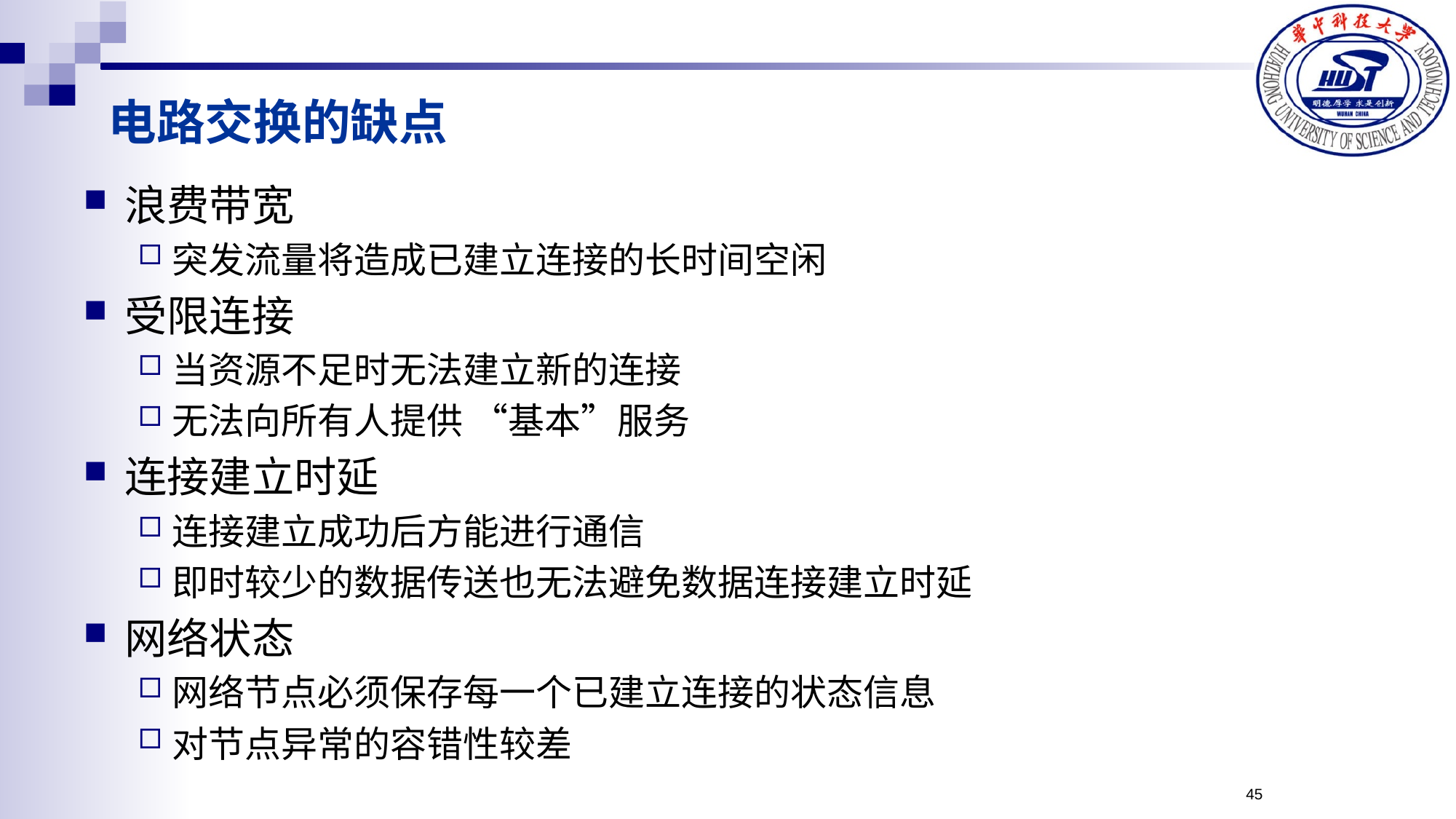

电路交换的缺点
浪费带宽
突发流量将造成已建立连接的长时间空闲
受限连接
当资源不足时无法建立新的连接
无法向所有人提供 “基本”服务
连接建立时延
连接建立成功后方能进行通信
即时较少的数据传送也无法避免数据连接建立时延
网络状态
网络节点必须保存每一个已建立连接的状态信息
对节点异常的容错性较差
45